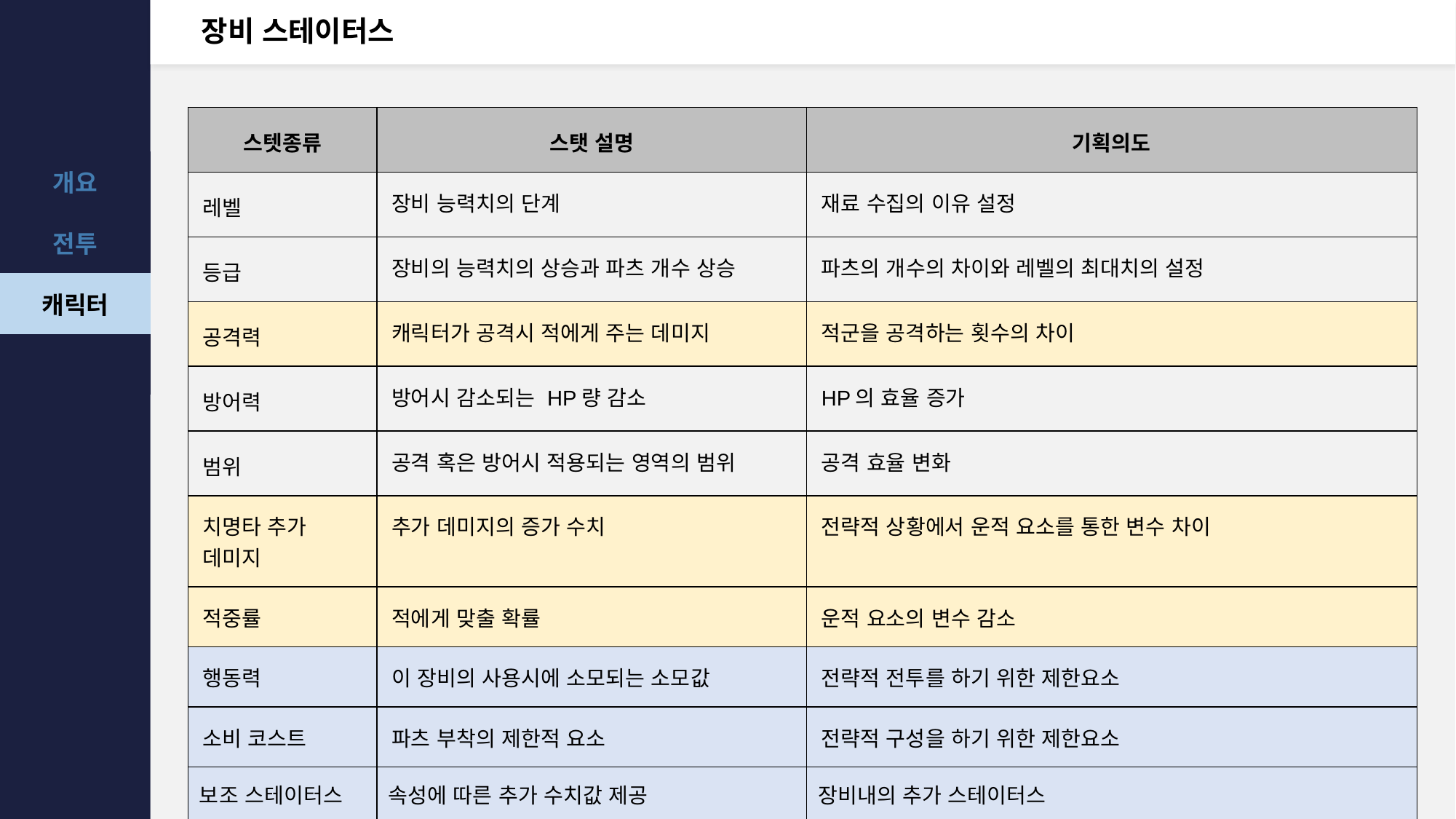

# 장비 스테이터스
| 스텟종류 | 스탯 설명 | 기획의도 |
| --- | --- | --- |
| 레벨 | 장비 능력치의 단계 | 재료 수집의 이유 설정 |
| 등급 | 장비의 능력치의 상승과 파츠 개수 상승 | 파츠의 개수의 차이와 레벨의 최대치의 설정 |
| 공격력 | 캐릭터가 공격시 적에게 주는 데미지 | 적군을 공격하는 횟수의 차이 |
| 방어력 | 방어시 감소되는 HP량 감소 | HP의 효율 증가 |
| 범위 | 공격 혹은 방어시 적용되는 영역의 범위 | 공격 효율 변화 |
| 치명타 추가 데미지 | 추가 데미지의 증가 수치 | 전략적 상황에서 운적 요소를 통한 변수 차이 |
| 적중률 | 적에게 맞출 확률 | 운적 요소의 변수 감소 |
| 행동력 | 이 장비의 사용시에 소모되는 소모값 | 전략적 전투를 하기 위한 제한요소 |
| 소비 코스트 | 파츠 부착의 제한적 요소 | 전략적 구성을 하기 위한 제한요소 |
| 보조 스테이터스 | 속성에 따른 추가 수치값 제공 | 장비내의 추가 스테이터스 |